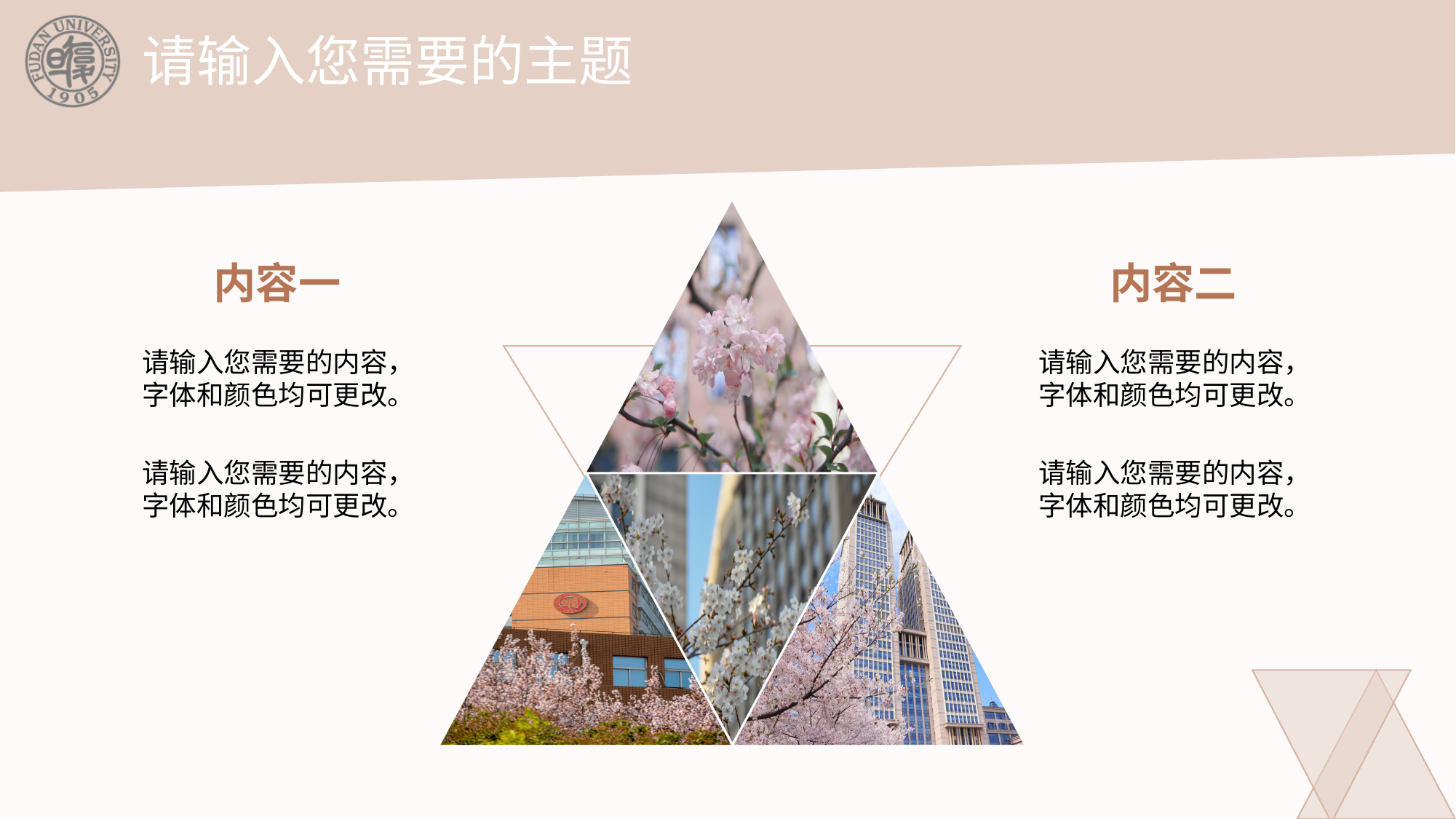

请输入您需要的主题

内容一
内容二
请输入您需要的内容，字体和颜色均可更改。
请输入您需要的内容，字体和颜色均可更改。

请输入您需要的内容，字体和颜色均可更改。
请输入您需要的内容，字体和颜色均可更改。